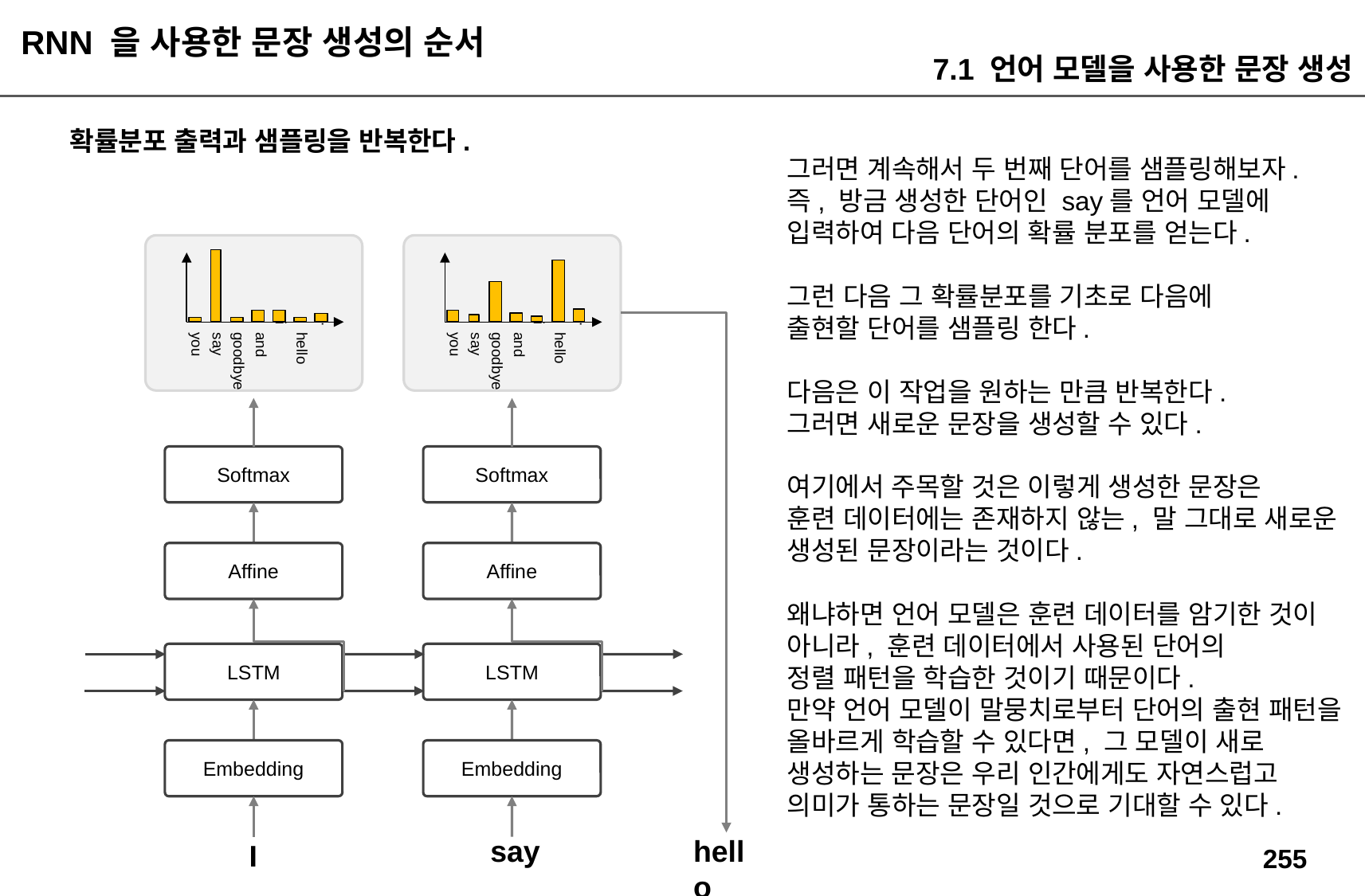

RNN 을 사용한 문장 생성의 순서
7.1 언어 모델을 사용한 문장 생성
확률분포 출력과 샘플링을 반복한다.
그러면 계속해서 두 번째 단어를 샘플링해보자.
즉, 방금 생성한 단어인 say를 언어 모델에
입력하여 다음 단어의 확률 분포를 얻는다.

그런 다음 그 확률분포를 기초로 다음에
출현할 단어를 샘플링 한다.

다음은 이 작업을 원하는 만큼 반복한다.
그러면 새로운 문장을 생성할 수 있다.

여기에서 주목할 것은 이렇게 생성한 문장은
훈련 데이터에는 존재하지 않는, 말 그대로 새로운
생성된 문장이라는 것이다.

왜냐하면 언어 모델은 훈련 데이터를 암기한 것이
아니라, 훈련 데이터에서 사용된 단어의
정렬 패턴을 학습한 것이기 때문이다.
만약 언어 모델이 말뭉치로부터 단어의 출현 패턴을
올바르게 학습할 수 있다면, 그 모델이 새로
생성하는 문장은 우리 인간에게도 자연스럽고
의미가 통하는 문장일 것으로 기대할 수 있다.

you
say
goodbye
and
i
hello
.
you
say
goodbye
and
i
hello
.

Softmax
Softmax

Affine
Affine
LSTM
LSTM

Embedding
Embedding
say
hello
I